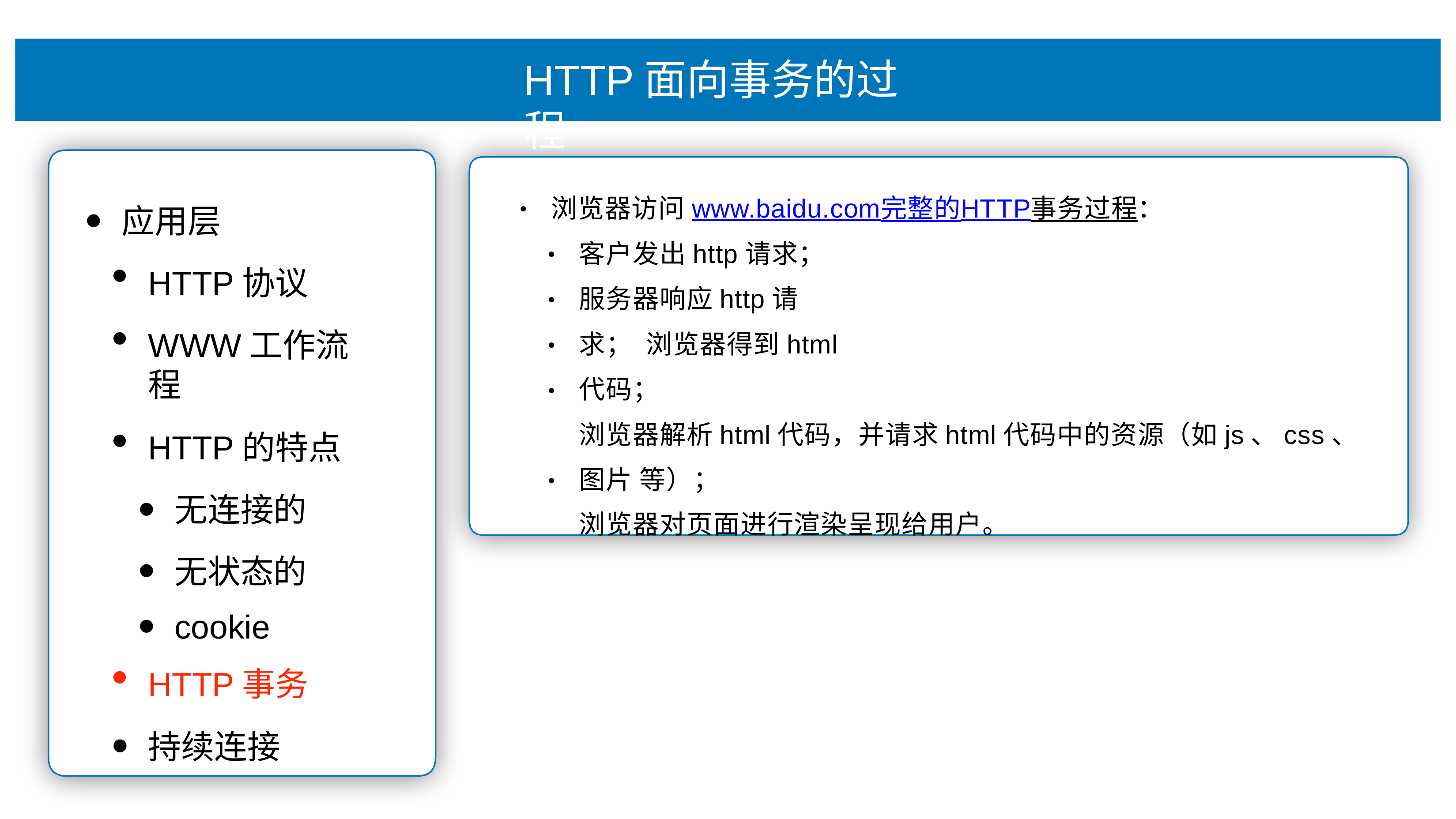

# HTTP⾯向事务的过程

浏览器访问www.baidu.com完整的HTTP事务过程：
应⽤层
HTTP协议
WWW⼯作流程
HTTP的特点
⽆连接的
⽆状态的
cookie
HTTP事务
持续连接
•
客户发出http请求；  服务器响应http请求；  浏览器得到html代码；
浏览器解析html代码，并请求html代码中的资源（如js、css、图⽚ 等）；
浏览器对⻚⾯进⾏渲染呈现给⽤户。
•
•
•
•
•